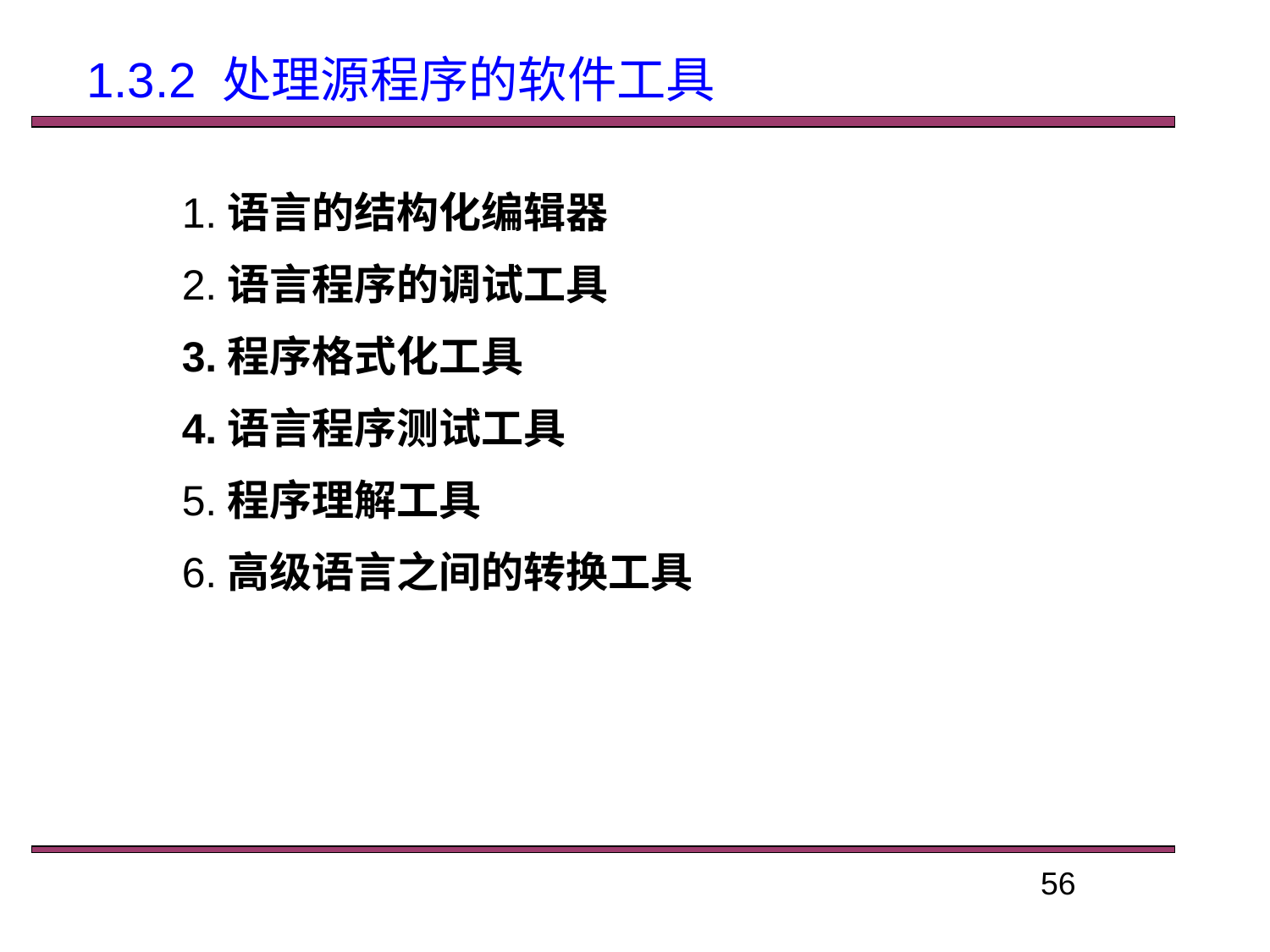

1.3.2 处理源程序的软件工具
1.语言的结构化编辑器
2.语言程序的调试工具
3.程序格式化工具
4.语言程序测试工具
5.程序理解工具
6.高级语言之间的转换工具
56